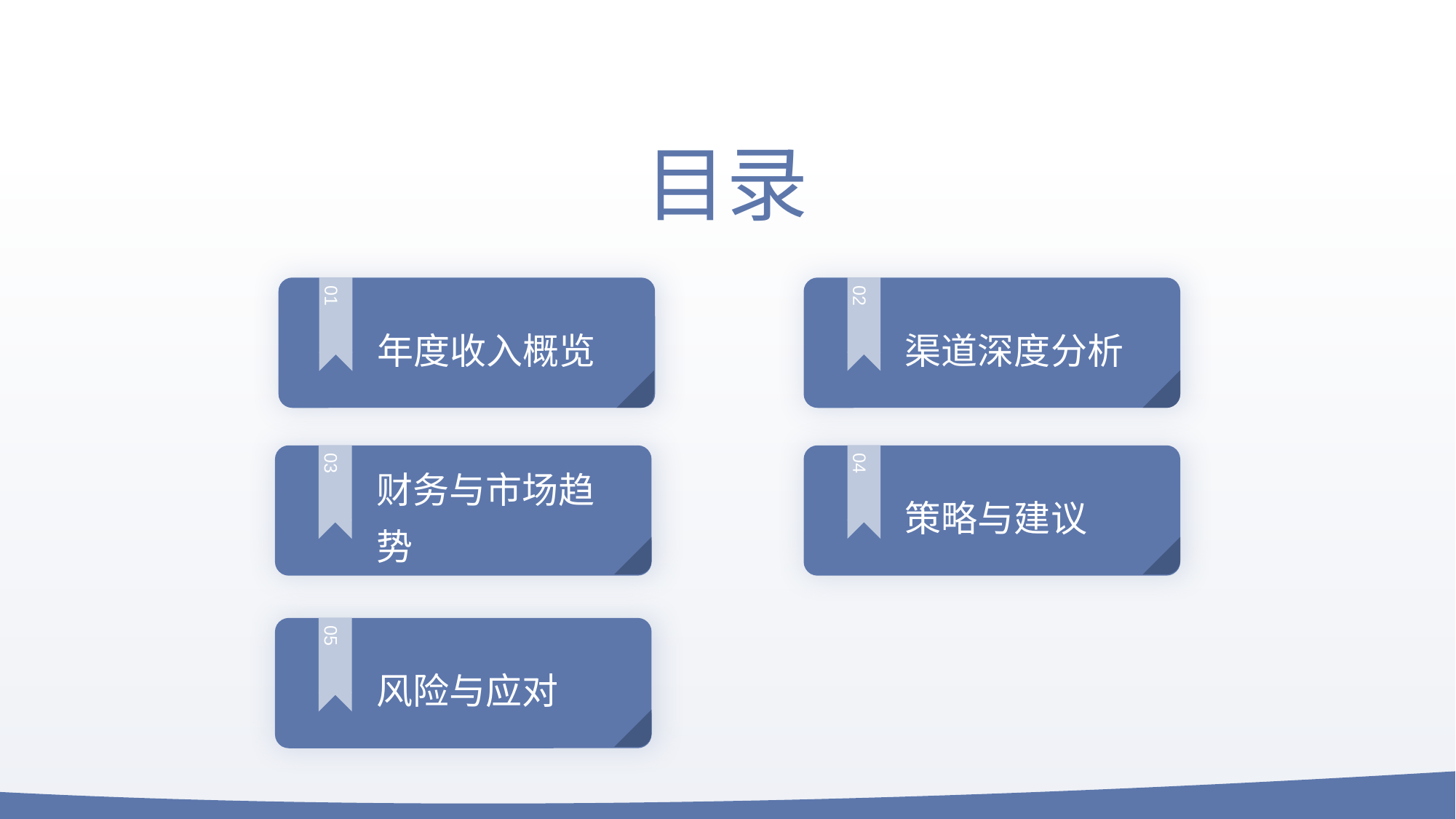

目录

01
02
年度收入概览
渠道深度分析

03
04
财务与市场趋势
策略与建议

05
风险与应对